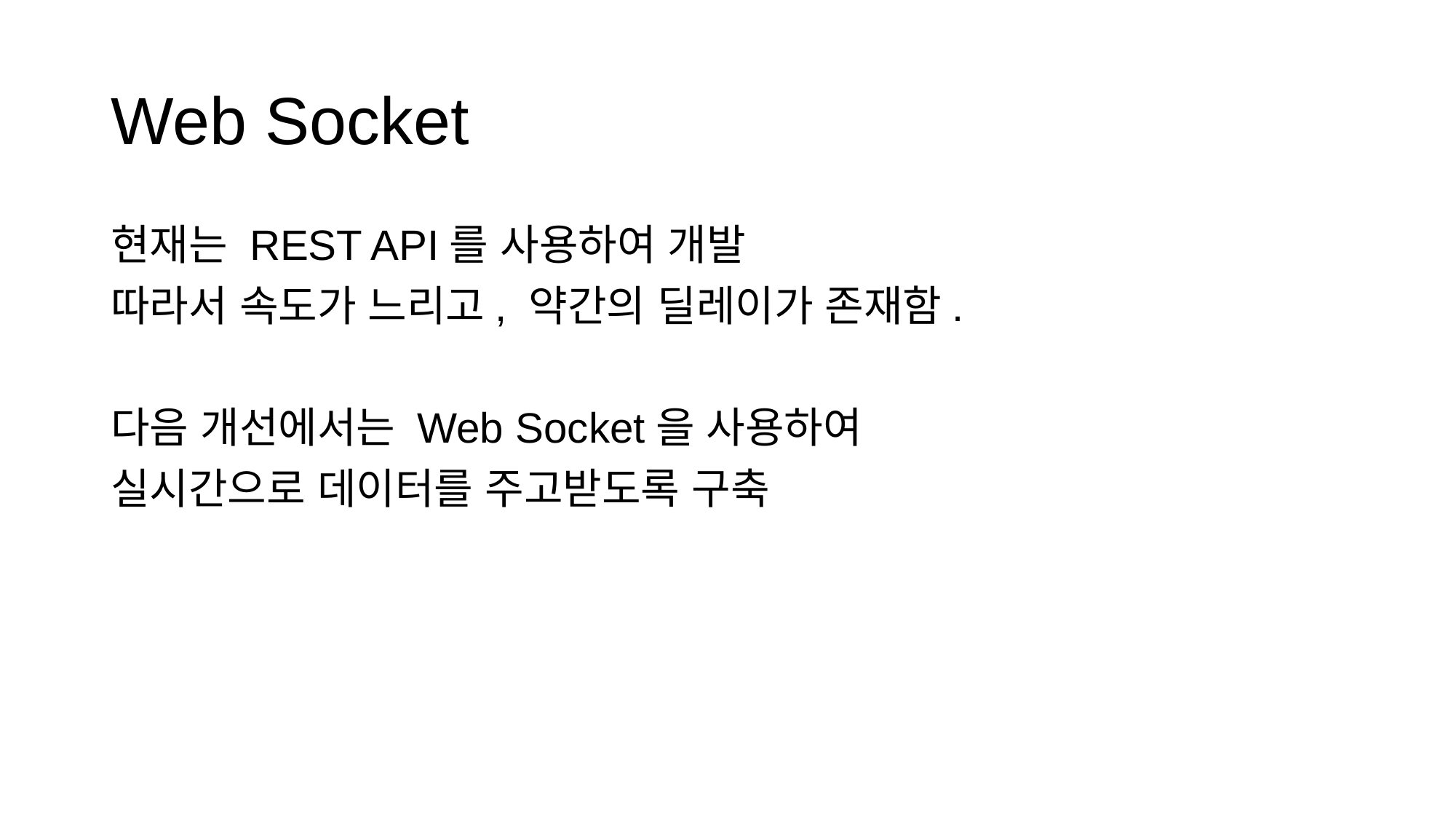

# Web Socket
현재는 REST API를 사용하여 개발
따라서 속도가 느리고, 약간의 딜레이가 존재함.

다음 개선에서는 Web Socket을 사용하여
실시간으로 데이터를 주고받도록 구축